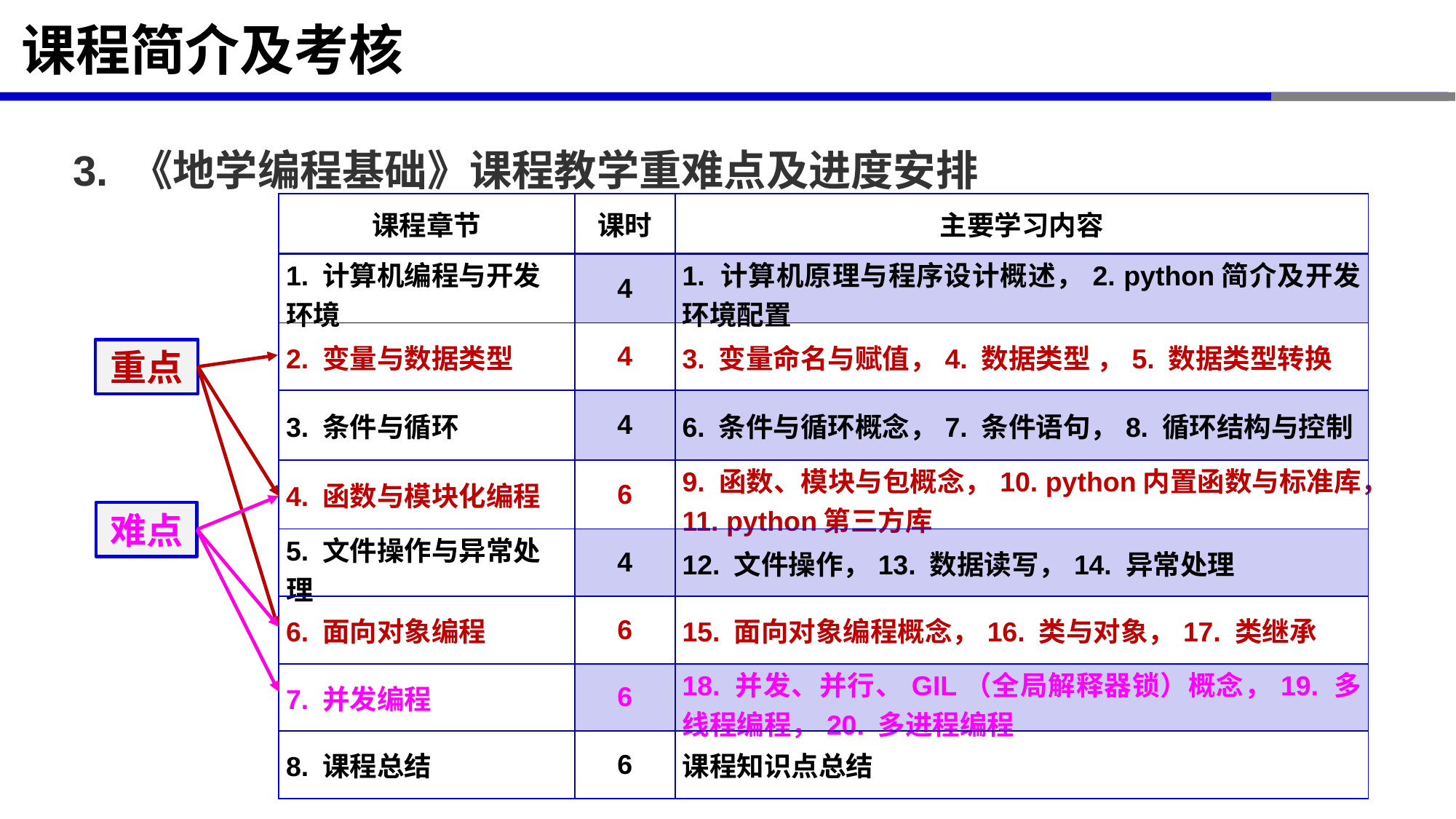

# 课程简介及考核
3. 《地学编程基础》课程教学重难点及进度安排
| 课程章节 | 课时 | 主要学习内容 |
| --- | --- | --- |
| 1. 计算机编程与开发环境 | 4 | 1. 计算机原理与程序设计概述，2. python简介及开发环境配置 |
| 2. 变量与数据类型 | 4 | 3. 变量命名与赋值，4. 数据类型 ，5. 数据类型转换 |
| 3. 条件与循环 | 4 | 6. 条件与循环概念，7. 条件语句，8. 循环结构与控制 |
| 4. 函数与模块化编程 | 6 | 9. 函数、模块与包概念，10. python内置函数与标准库，11. python第三方库 |
| 5. 文件操作与异常处理 | 4 | 12. 文件操作，13. 数据读写，14. 异常处理 |
| 6. 面向对象编程 | 6 | 15. 面向对象编程概念，16. 类与对象，17. 类继承 |
| 7. 并发编程 | 6 | 18. 并发、并行、GIL（全局解释器锁）概念，19. 多线程编程，20. 多进程编程 |
| 8. 课程总结 | 6 | 课程知识点总结 |
重点
难点